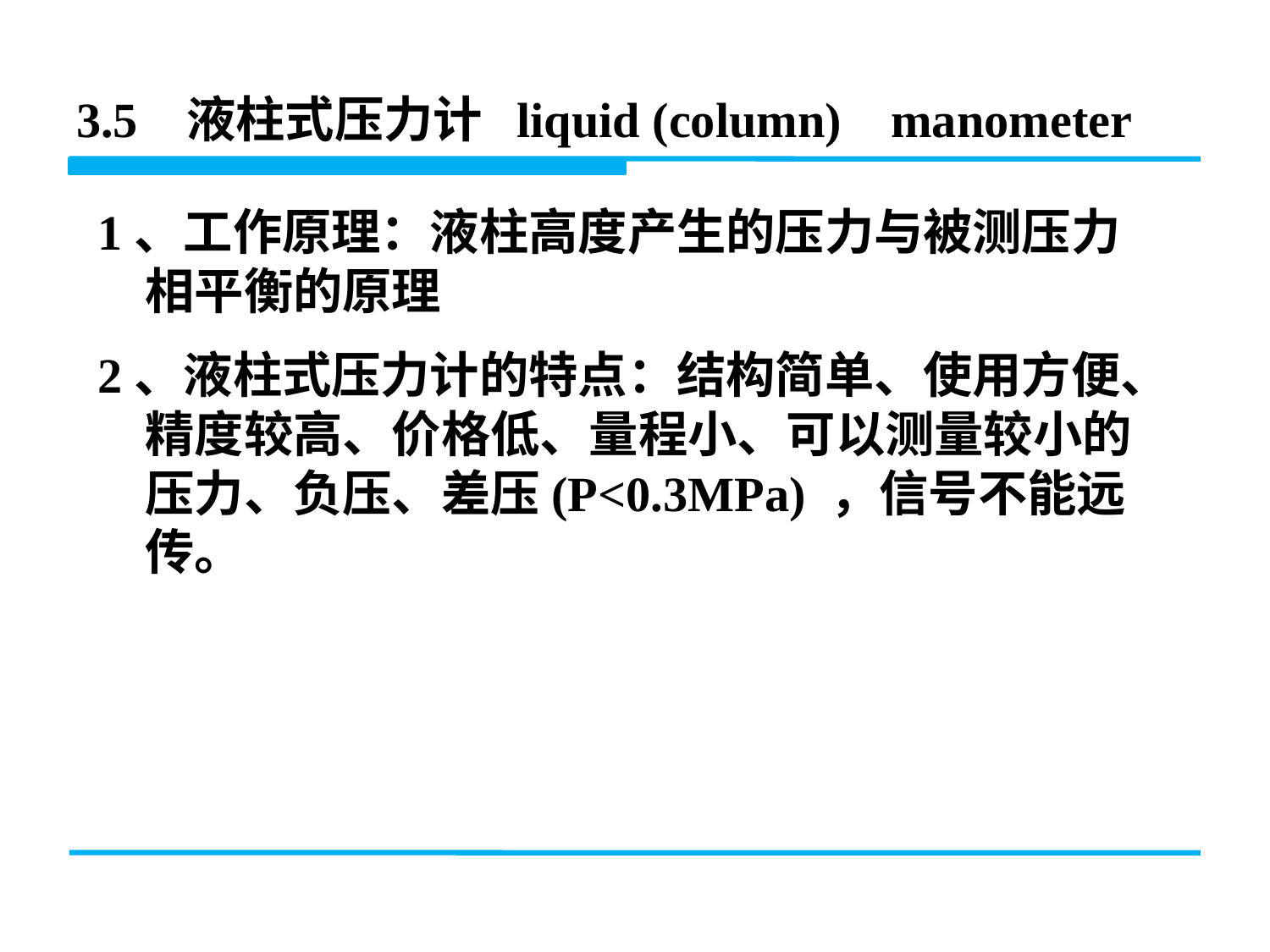

# 3.5   液柱式压力计  liquid (column)    manometer
1、工作原理：液柱高度产生的压力与被测压力相平衡的原理
2、液柱式压力计的特点：结构简单、使用方便、精度较高、价格低、量程小、可以测量较小的压力、负压、差压(P<0.3MPa) ，信号不能远传。